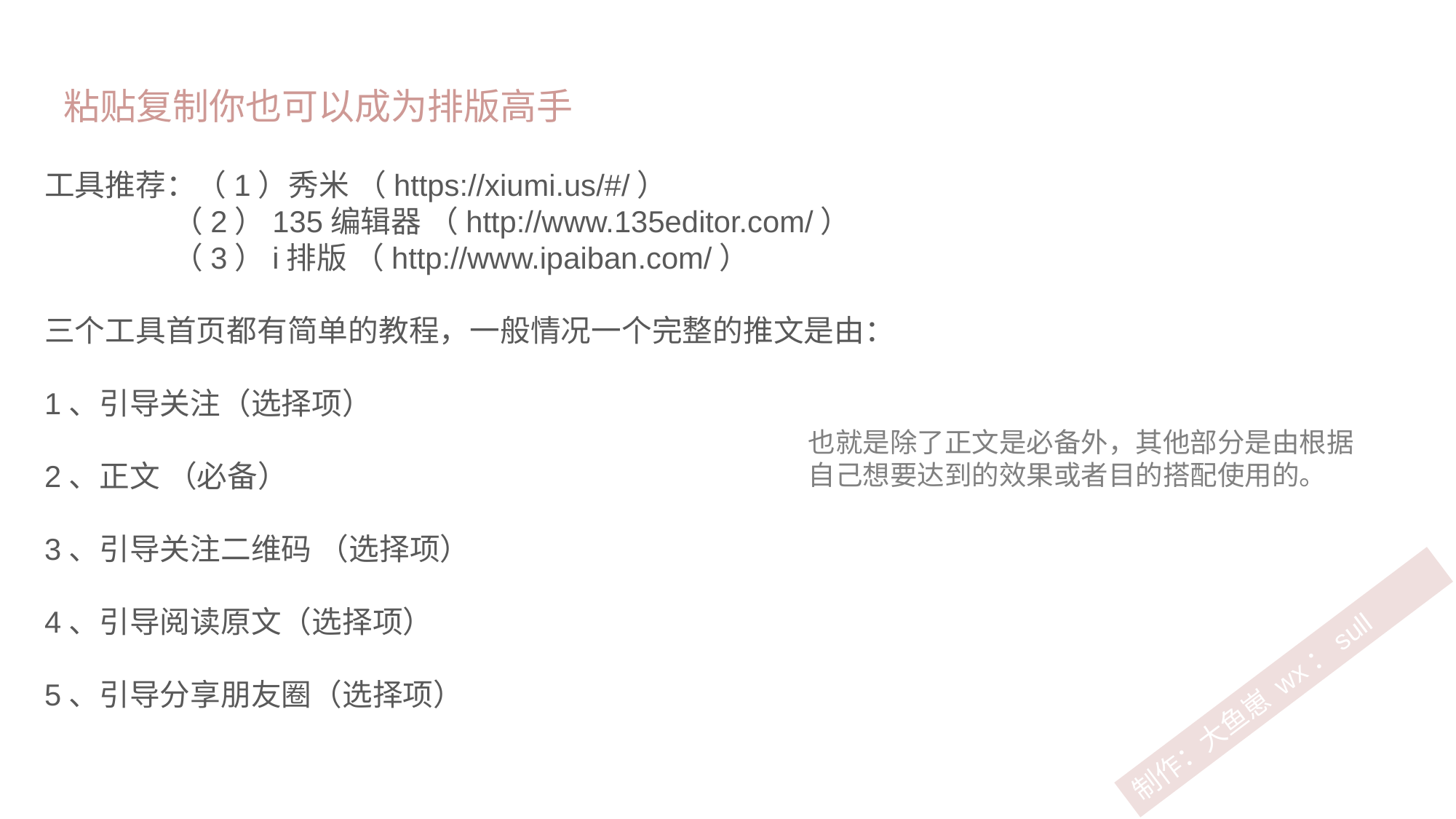

# 粘贴复制你也可以成为排版高手
工具推荐：（1）秀米 （https://xiumi.us/#/）
                  （2）135编辑器 （http://www.135editor.com/）
                  （3）i排版 （http://www.ipaiban.com/）

三个工具首页都有简单的教程，一般情况一个完整的推文是由：

1、引导关注（选择项）

2、正文 （必备）

3、引导关注二维码 （选择项）

4、引导阅读原文（选择项）

5、引导分享朋友圈（选择项）
也就是除了正文是必备外，其他部分是由根据自己想要达到的效果或者目的搭配使用的。